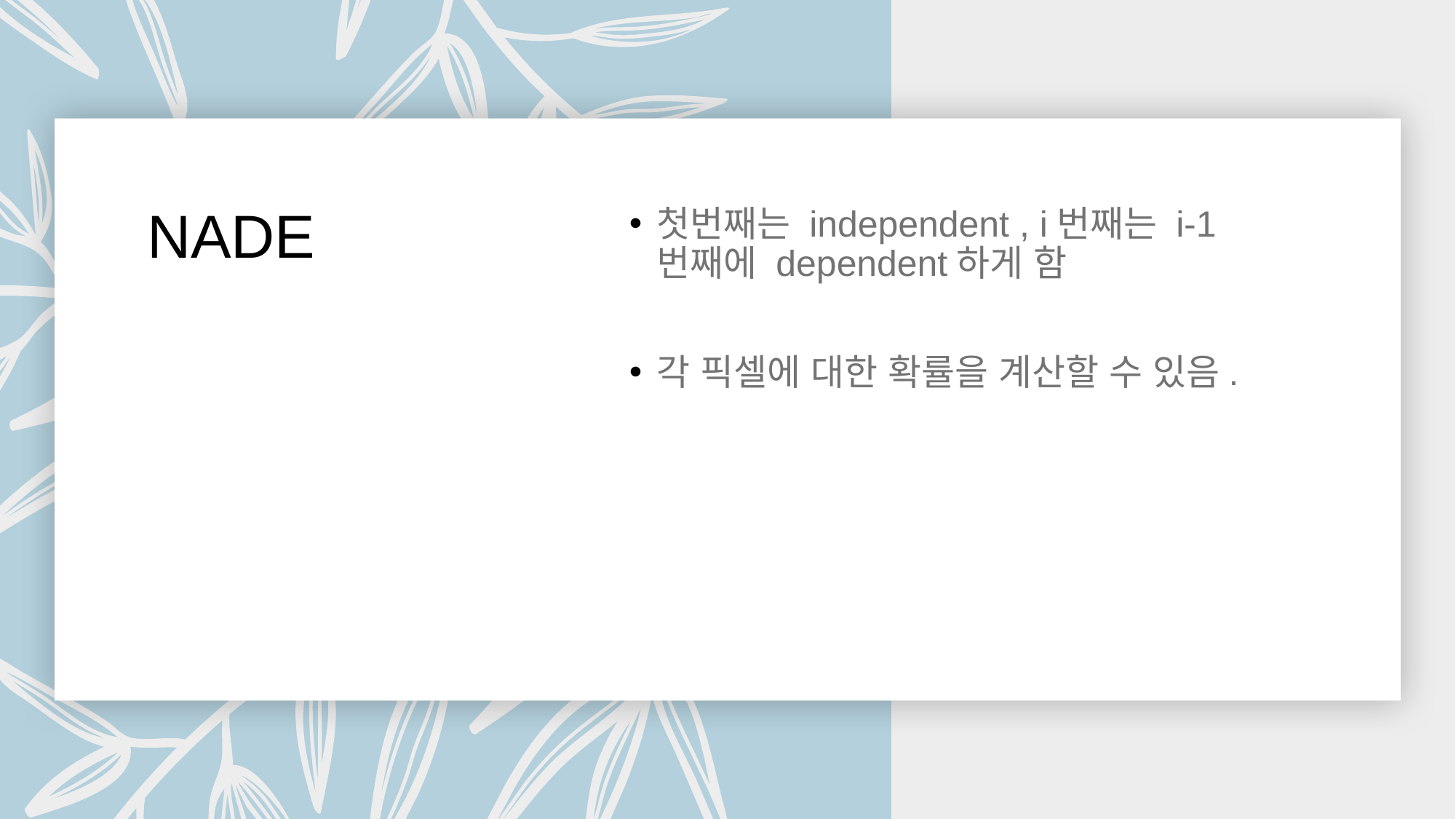

# NADE
첫번째는 independent , i번째는 i-1번째에 dependent하게 함

각 픽셀에 대한 확률을 계산할 수 있음.